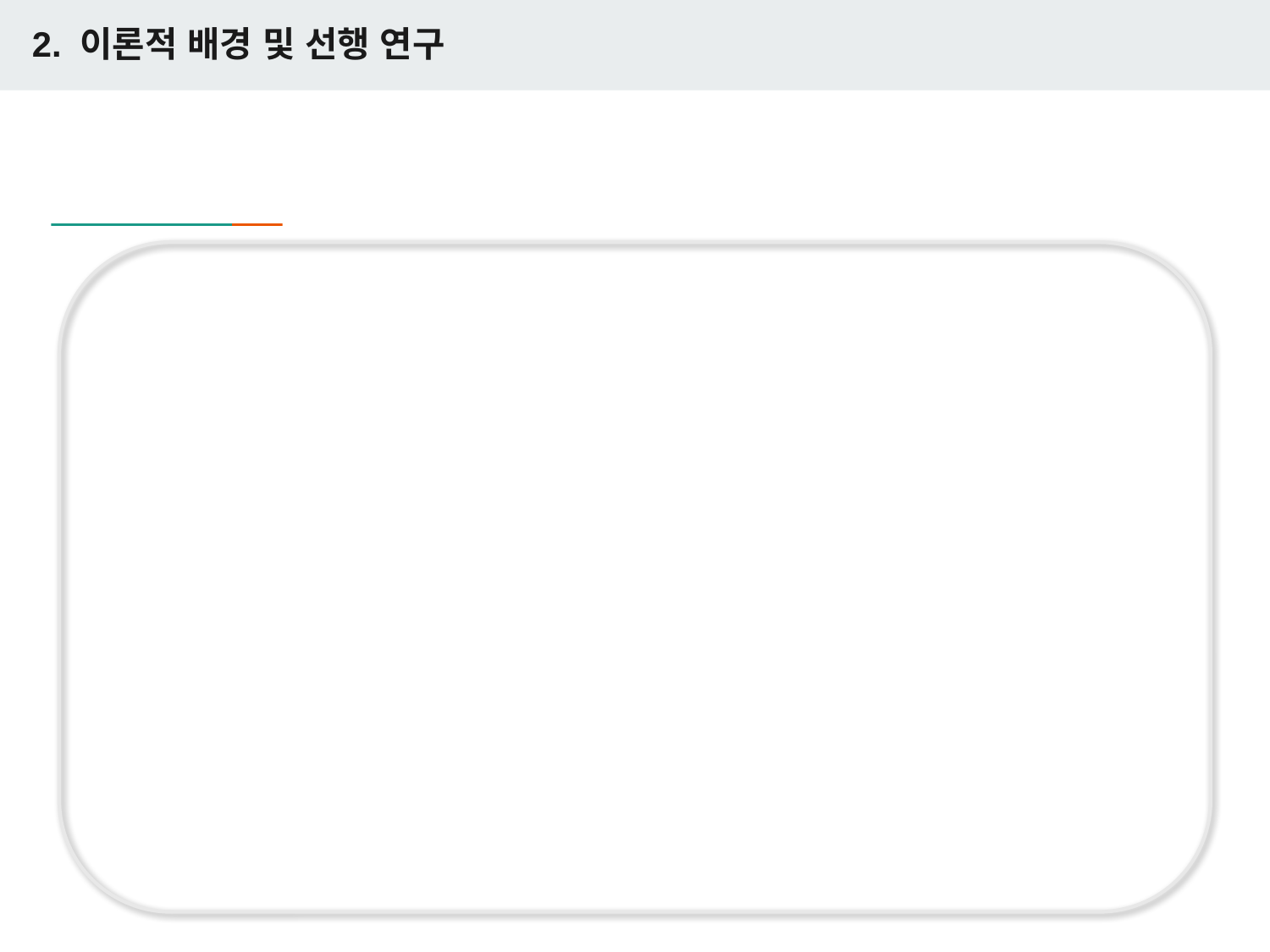

2. 이론적 배경 및 선행 연구

#